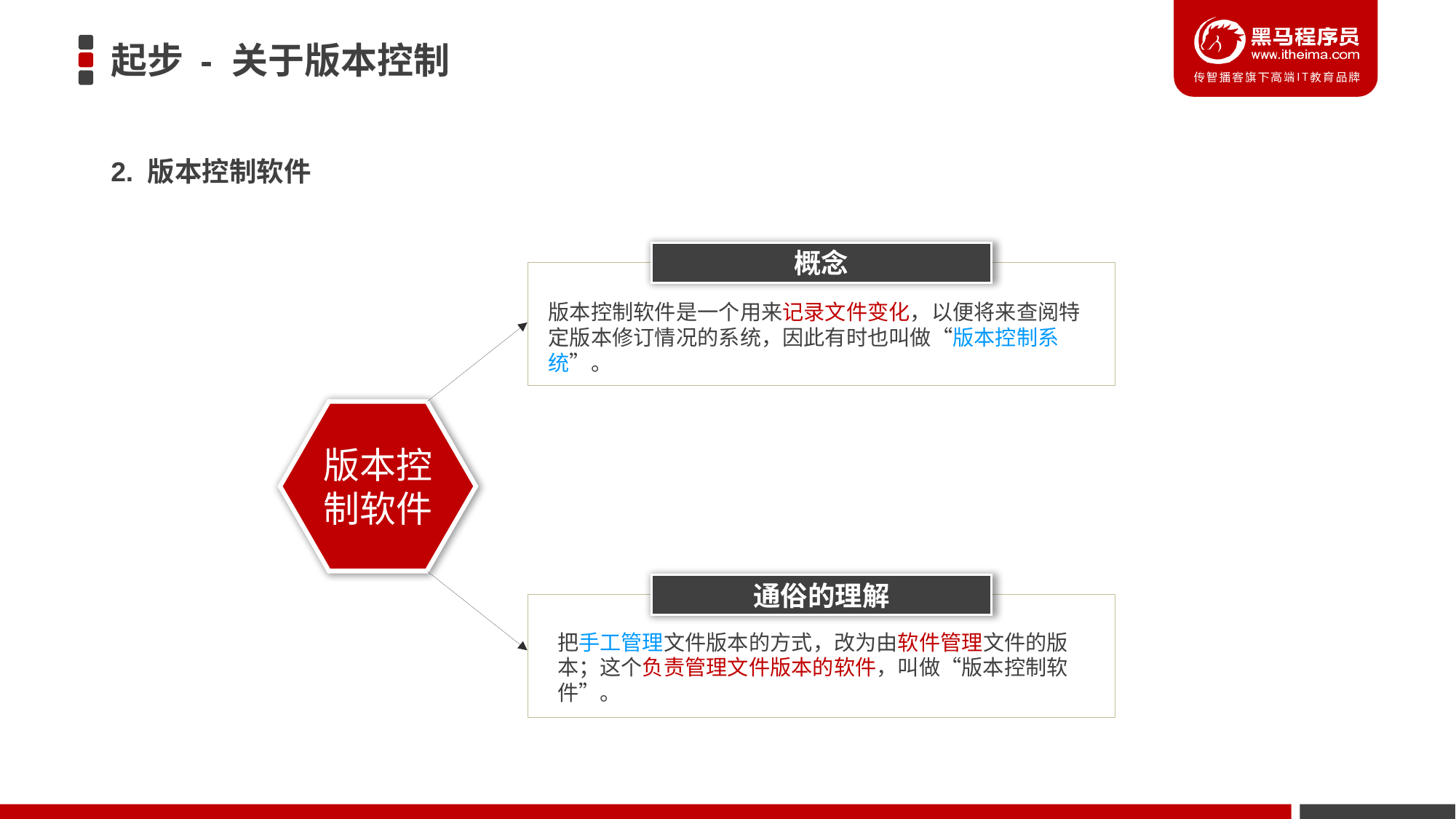

# 起步 - 关于版本控制
2. 版本控制软件
概念

版本控制软件是一个用来记录文件变化，以便将来查阅特定版本修订情况的系统，因此有时也叫做“版本控制系统”。

版本控制软件

通俗的理解

把手工管理文件版本的方式，改为由软件管理文件的版本；这个负责管理文件版本的软件，叫做“版本控制软件”。